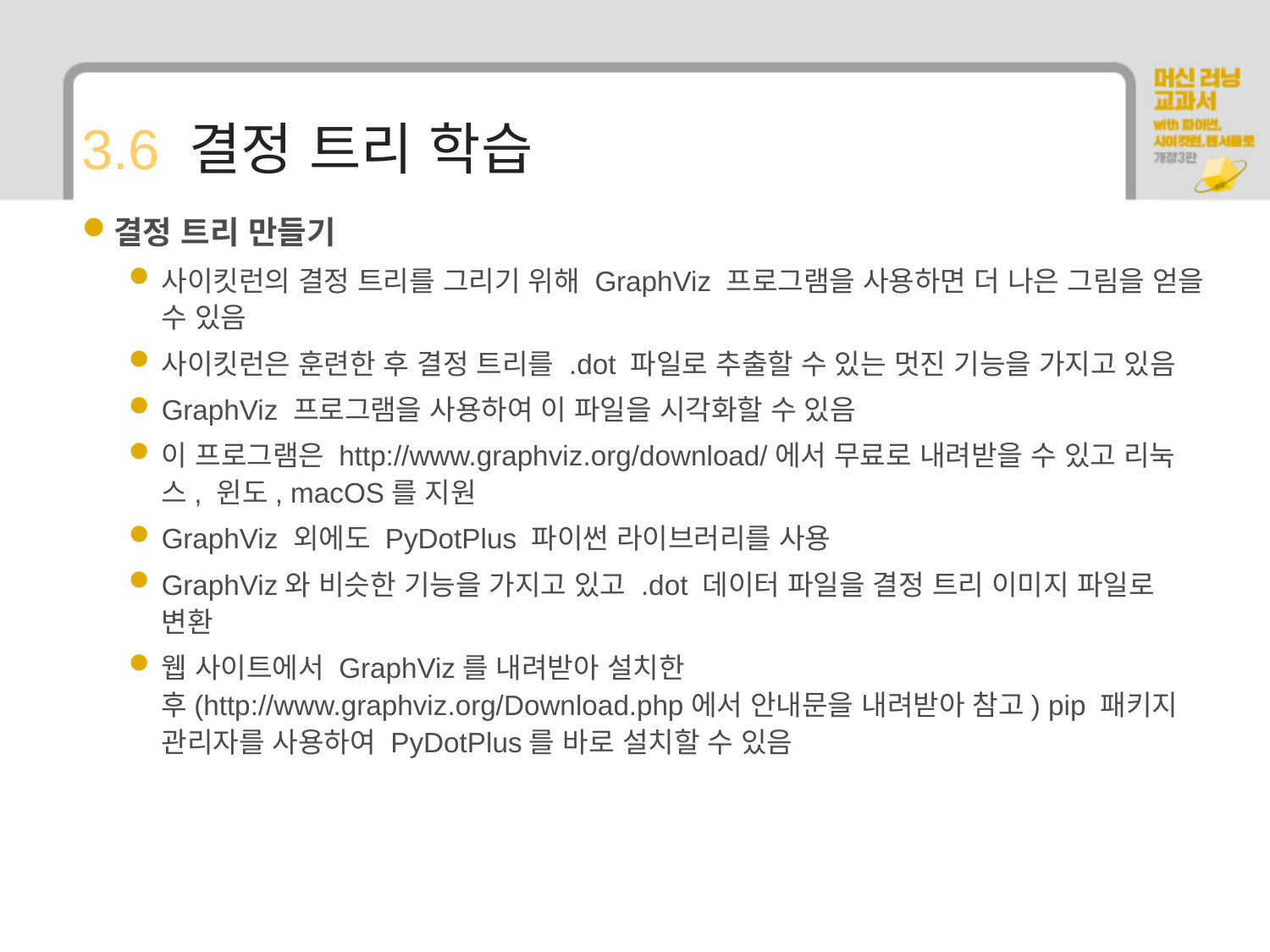

# 3.6 결정 트리 학습
결정 트리 만들기
사이킷런의 결정 트리를 그리기 위해 GraphViz 프로그램을 사용하면 더 나은 그림을 얻을 수 있음
사이킷런은 훈련한 후 결정 트리를 .dot 파일로 추출할 수 있는 멋진 기능을 가지고 있음
GraphViz 프로그램을 사용하여 이 파일을 시각화할 수 있음
이 프로그램은 http://www.graphviz.org/download/에서 무료로 내려받을 수 있고 리눅스, 윈도, macOS를 지원
GraphViz 외에도 PyDotPlus 파이썬 라이브러리를 사용
GraphViz와 비슷한 기능을 가지고 있고 .dot 데이터 파일을 결정 트리 이미지 파일로 변환
웹 사이트에서 GraphViz를 내려받아 설치한 후(http://www.graphviz.org/Download.php에서 안내문을 내려받아 참고) pip 패키지 관리자를 사용하여 PyDotPlus를 바로 설치할 수 있음